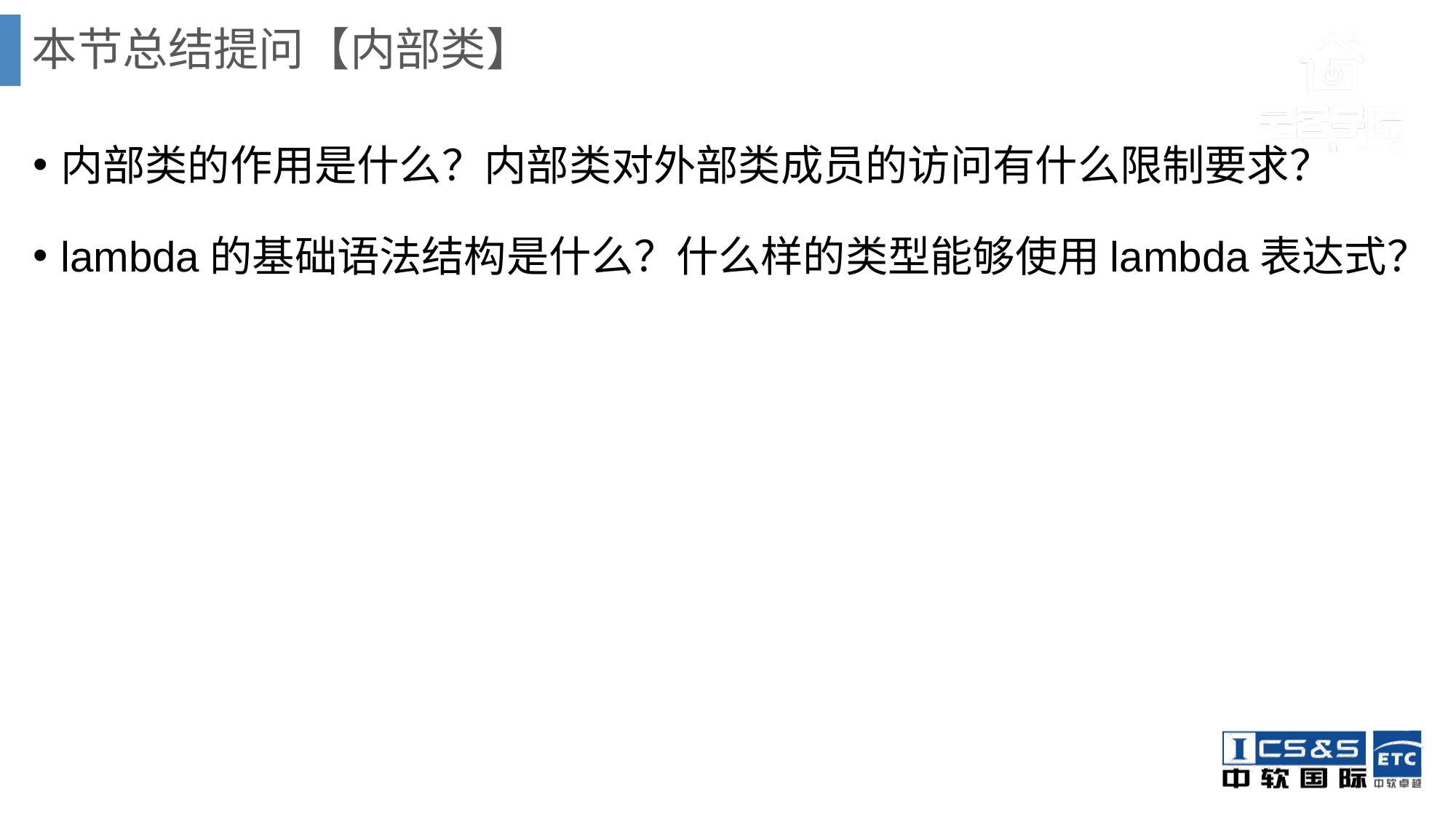

# 本节总结提问【内部类】
内部类的作用是什么？内部类对外部类成员的访问有什么限制要求？
lambda的基础语法结构是什么？什么样的类型能够使用lambda表达式？